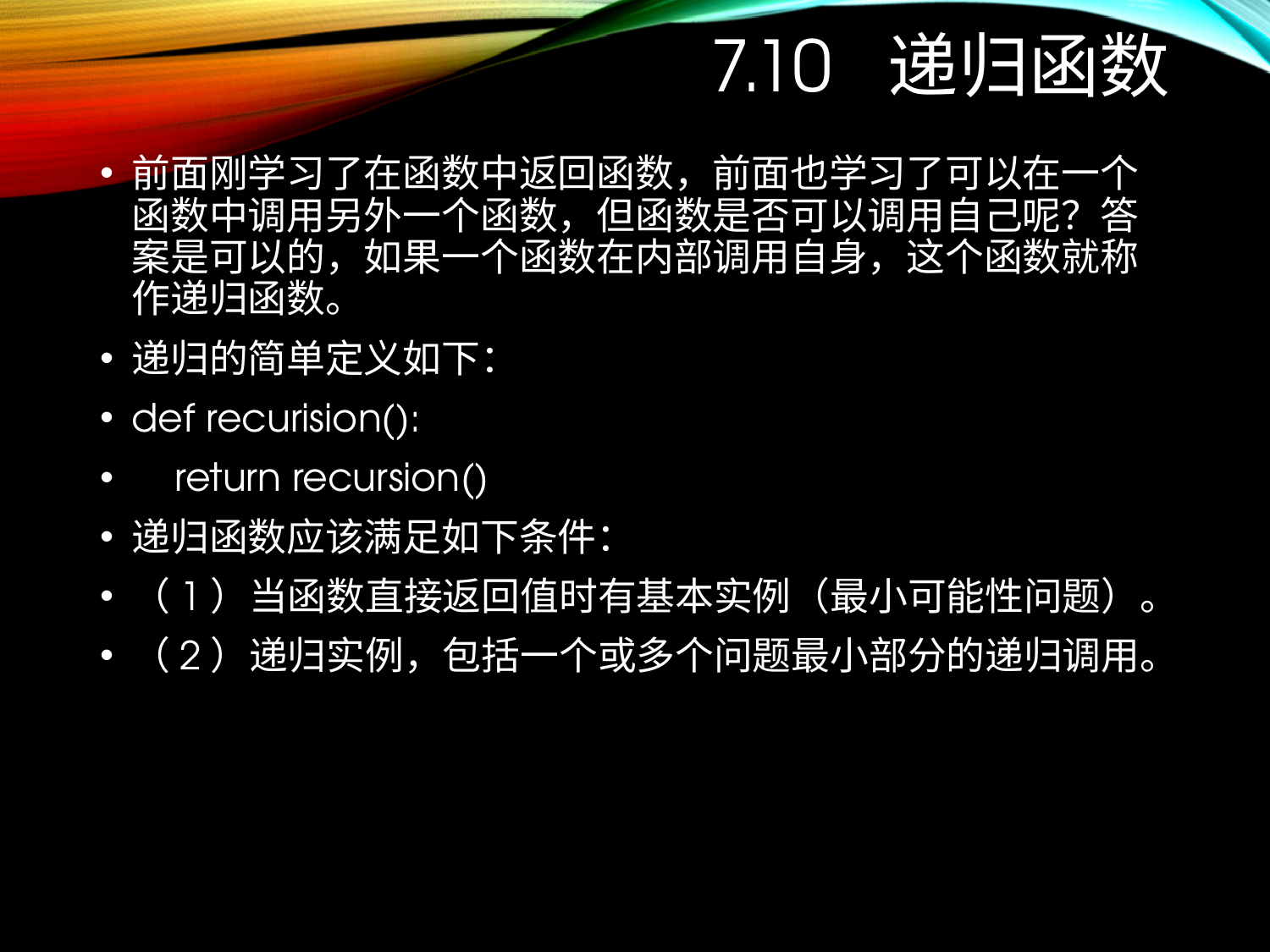

# 7.10  递归函数
前面刚学习了在函数中返回函数，前面也学习了可以在一个函数中调用另外一个函数，但函数是否可以调用自己呢？答案是可以的，如果一个函数在内部调用自身，这个函数就称作递归函数。
递归的简单定义如下：
def recurision():
    return recursion()
递归函数应该满足如下条件：
（1）当函数直接返回值时有基本实例（最小可能性问题）。
（2）递归实例，包括一个或多个问题最小部分的递归调用。